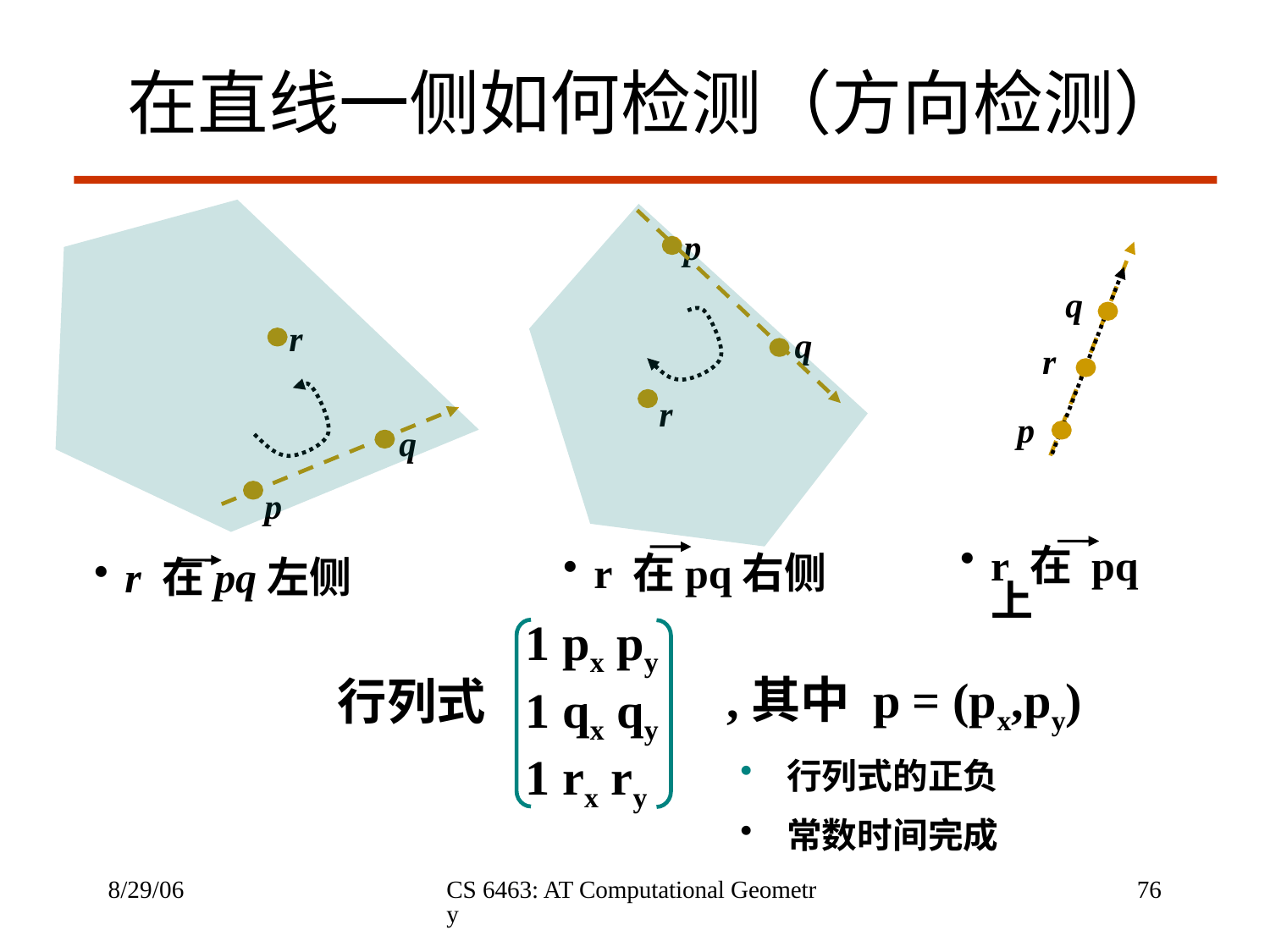

# 在直线一侧如何检测（方向检测）

p

q

r
q

r

r

p
q

p

r 在pq右侧

r 在 pq上
r 在pq左侧

1 px py
1 qx qy
1 rx ry

,其中 p = (px,py)
行列式
 行列式的正负
 常数时间完成
8/29/06
CS 6463: AT Computational Geometry
76